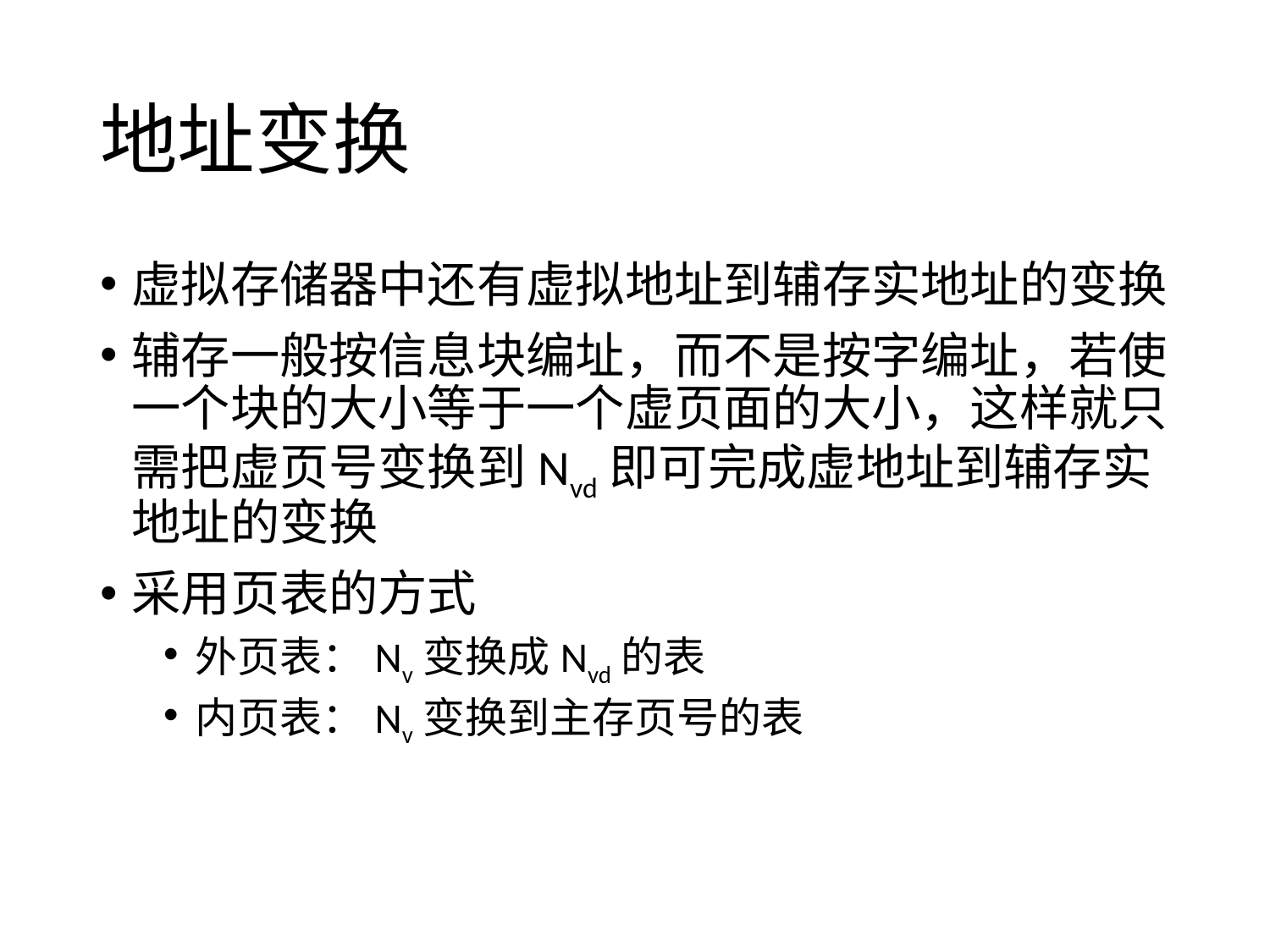

# 地址变换
虚拟存储器中还有虚拟地址到辅存实地址的变换
辅存一般按信息块编址，而不是按字编址，若使一个块的大小等于一个虚页面的大小，这样就只需把虚页号变换到Nvd即可完成虚地址到辅存实地址的变换
采用页表的方式
外页表：Nv变换成Nvd的表
内页表：Nv变换到主存页号的表